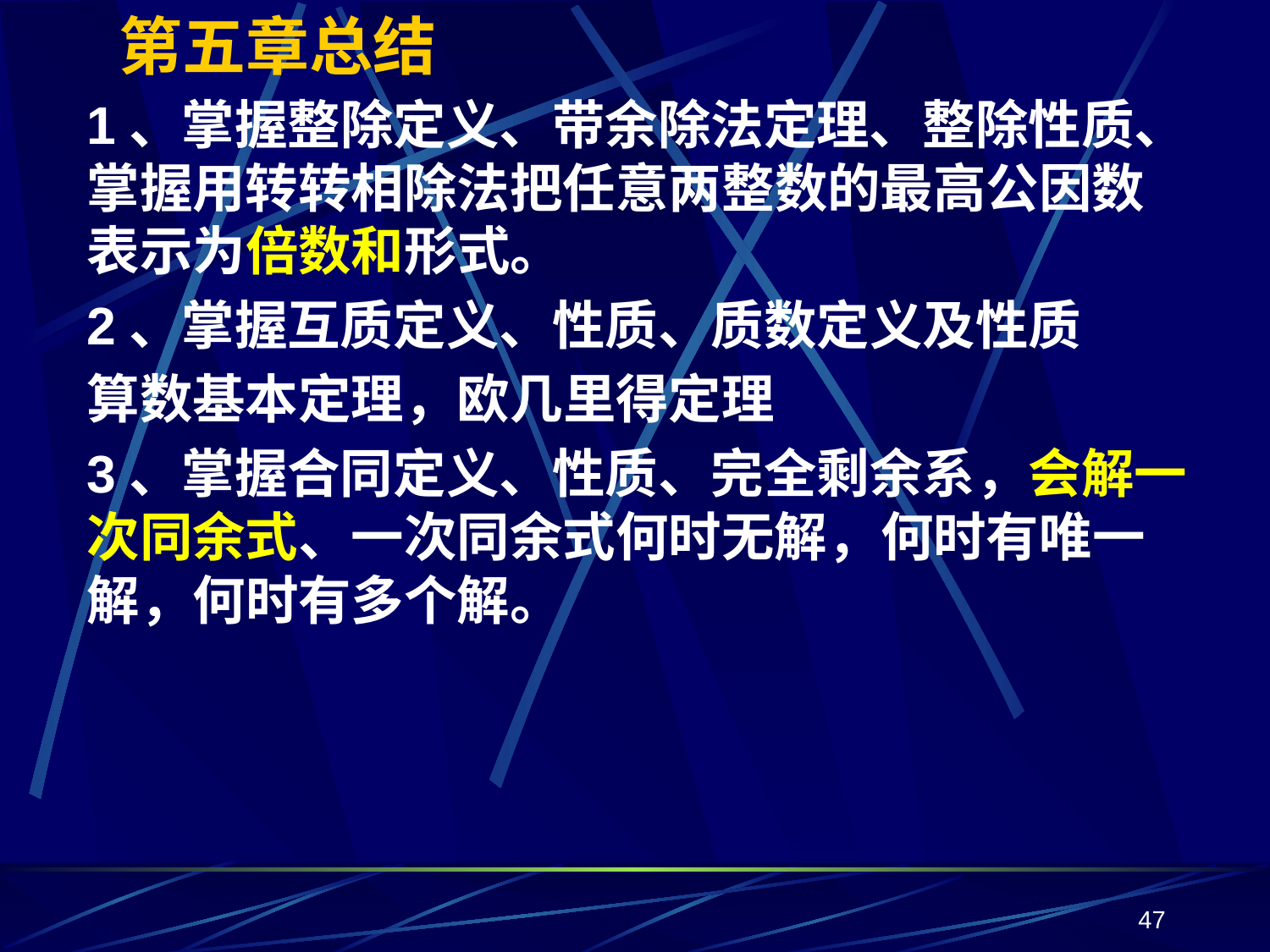

# 第五章总结
1、掌握整除定义、带余除法定理、整除性质、掌握用转转相除法把任意两整数的最高公因数表示为倍数和形式。
2、掌握互质定义、性质、质数定义及性质
算数基本定理，欧几里得定理
3、掌握合同定义、性质、完全剩余系，会解一次同余式、一次同余式何时无解，何时有唯一解，何时有多个解。

47